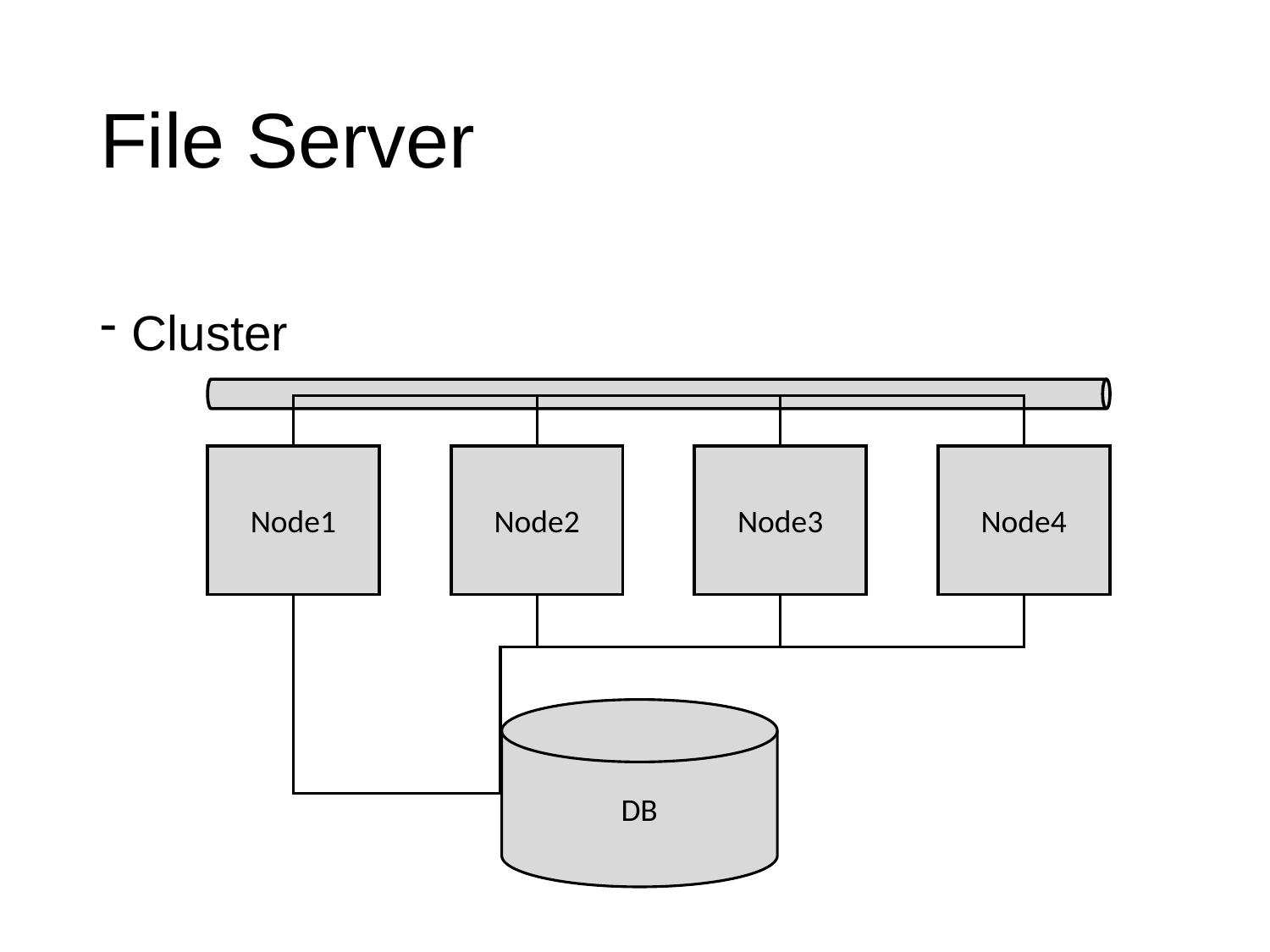

# File Server
Cluster

Node4
Node3
Node1
Node2
DB
zookeeper
File server
추가